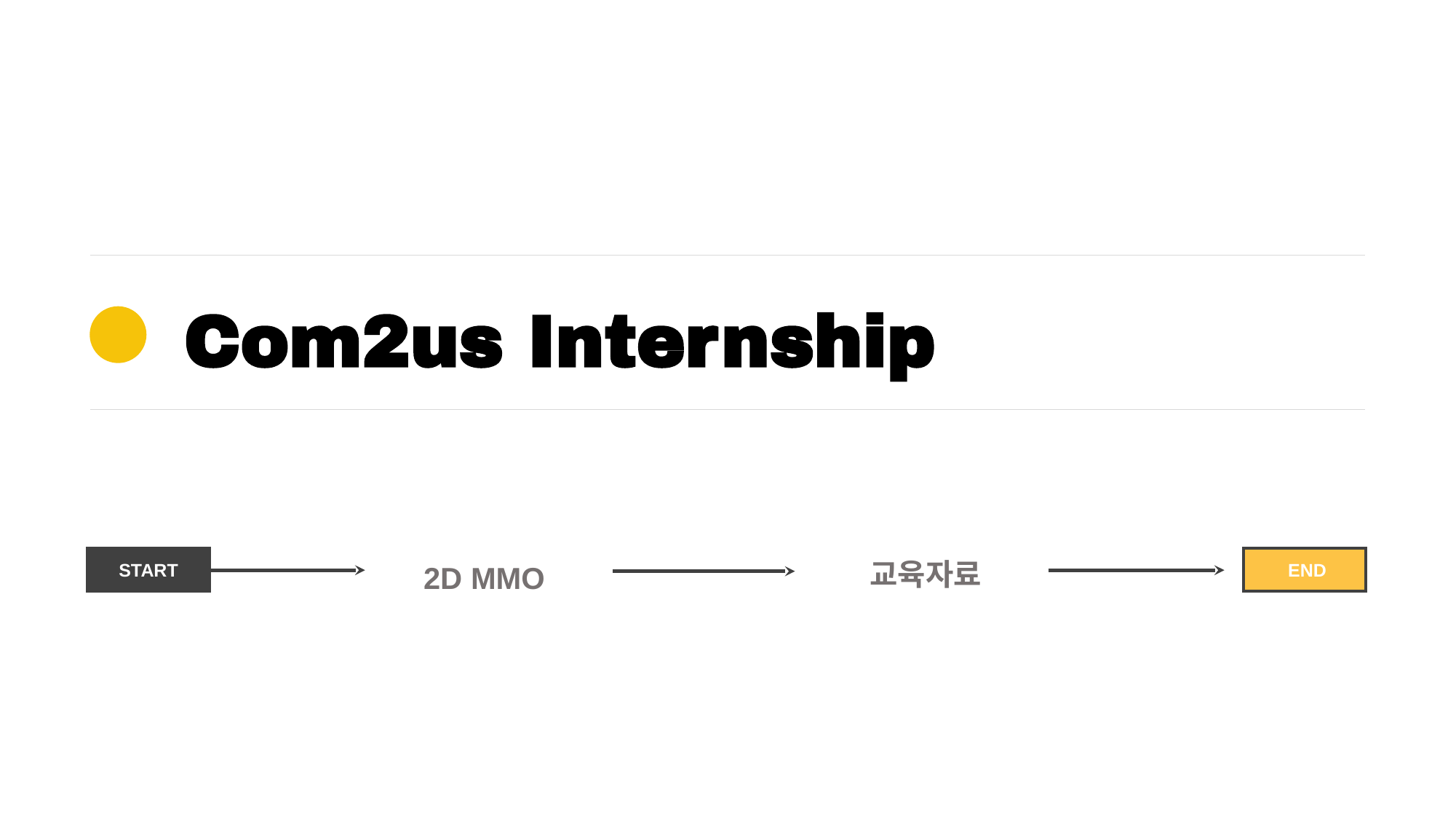

Com2us Internship

교육자료
2D MMO
START
 END